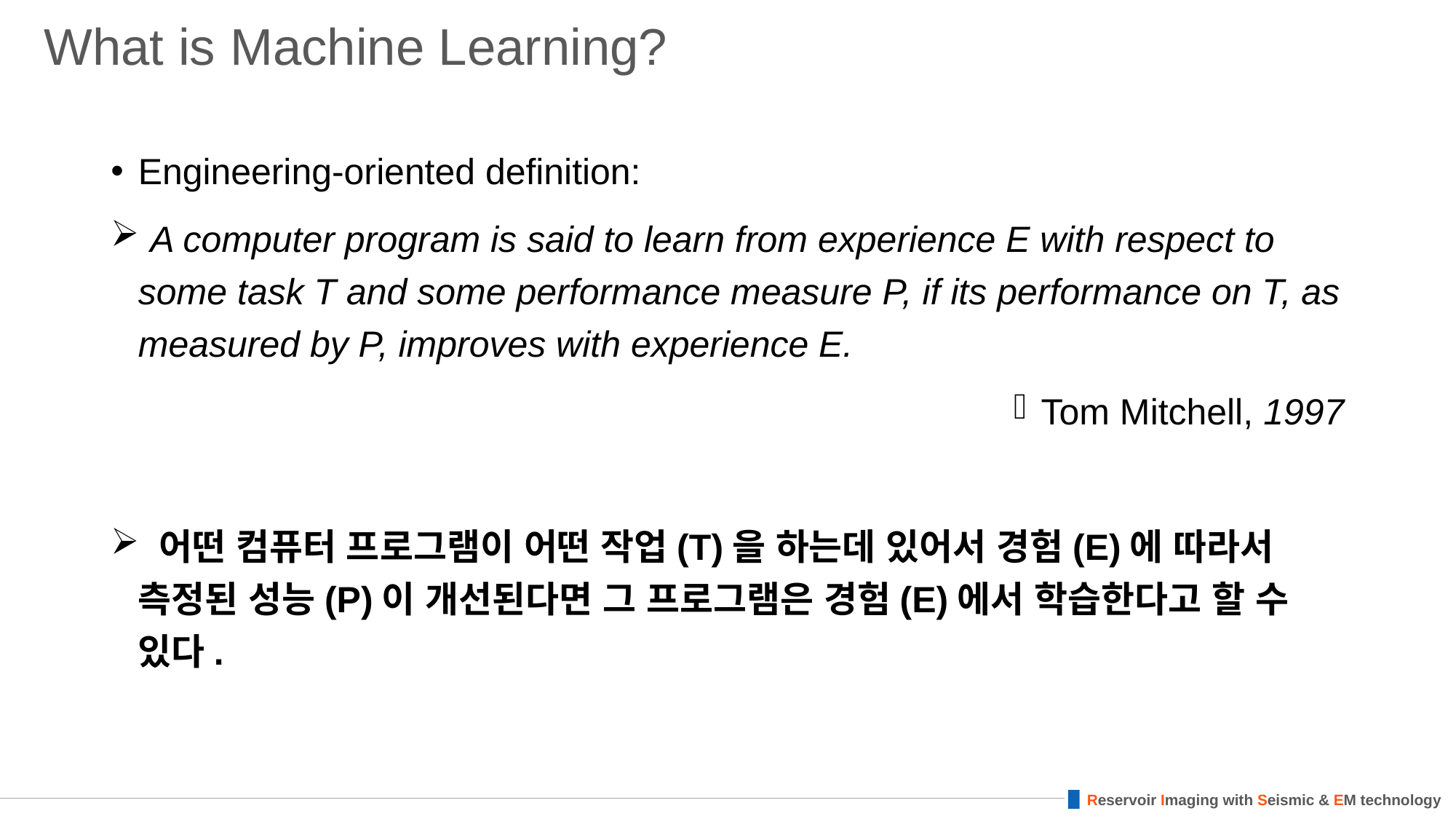

# What is Machine Learning?
Engineering-oriented definition:
 A computer program is said to learn from experience E with respect to some task T and some performance measure P, if its performance on T, as measured by P, improves with experience E.
Tom Mitchell, 1997

 어떤 컴퓨터 프로그램이 어떤 작업(T)을 하는데 있어서 경험(E)에 따라서 측정된 성능(P)이 개선된다면 그 프로그램은 경험(E)에서 학습한다고 할 수 있다.